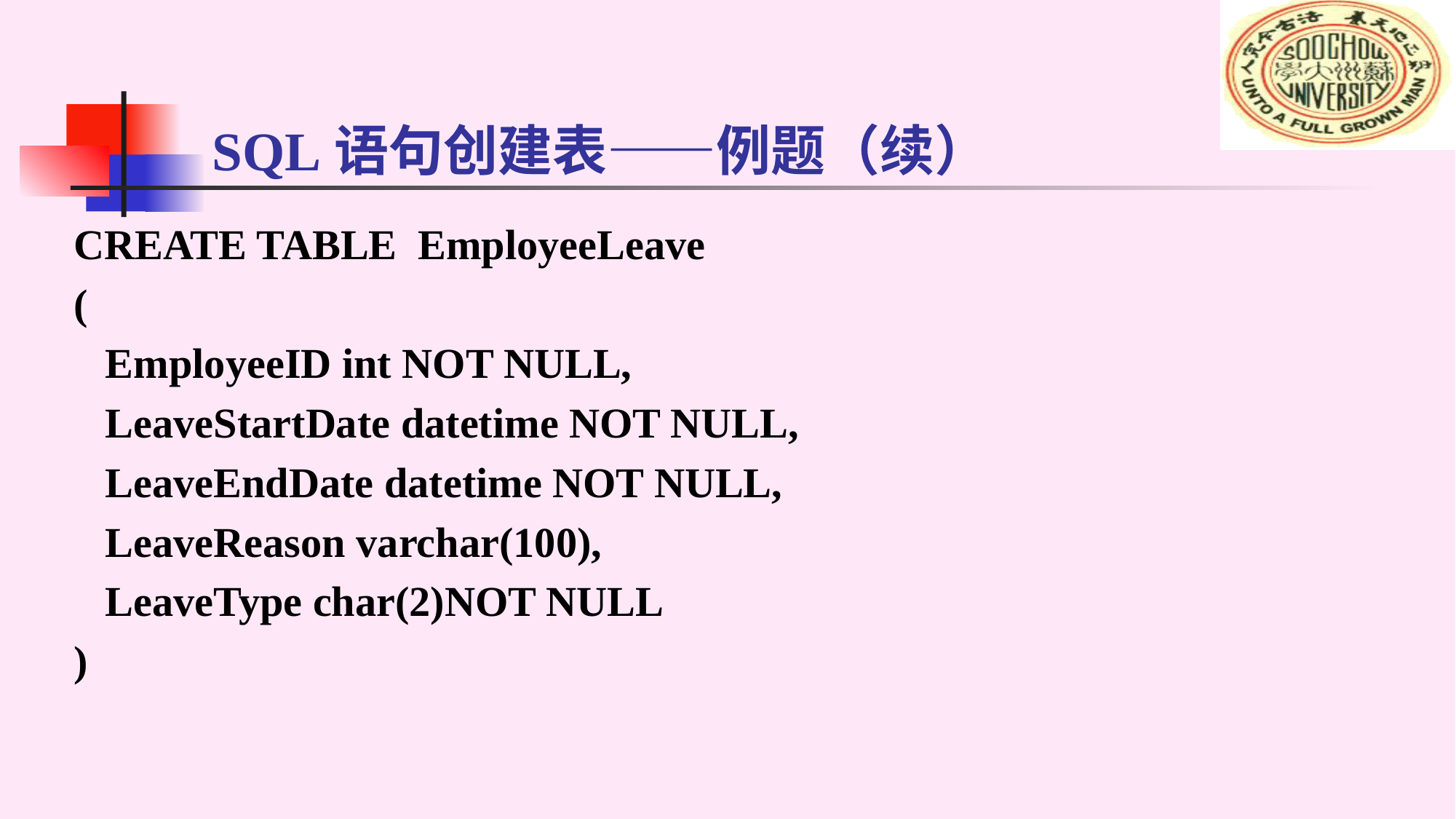

SQL语句创建表——例题（续）
CREATE TABLE  EmployeeLeave
(
   EmployeeID int NOT NULL,
   LeaveStartDate datetime NOT NULL,
   LeaveEndDate datetime NOT NULL,
   LeaveReason varchar(100),
   LeaveType char(2)NOT NULL
)